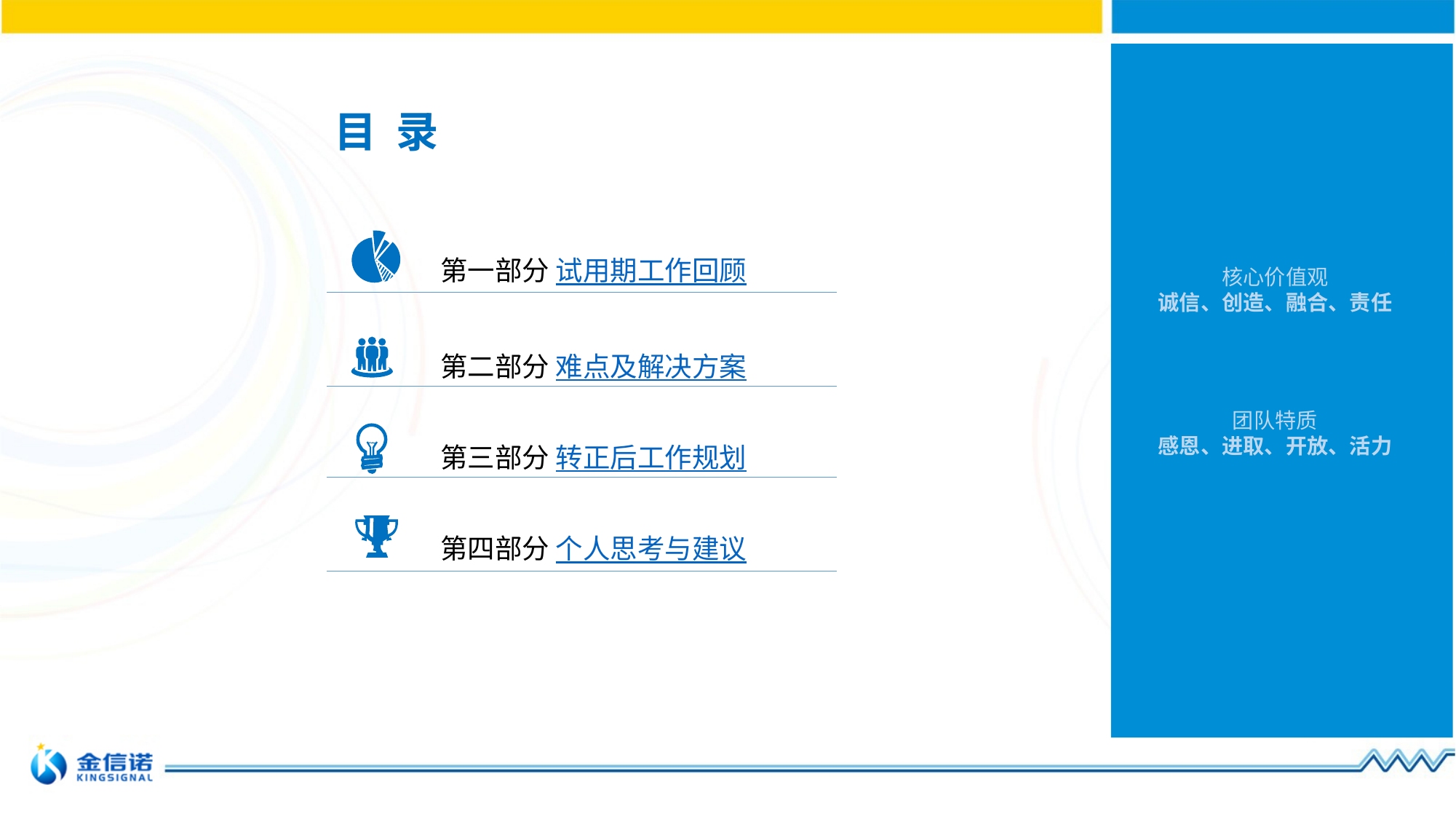

目  录

第一部分 试用期工作回顾

第二部分 难点及解决方案

第三部分 转正后工作规划

第四部分 个人思考与建议